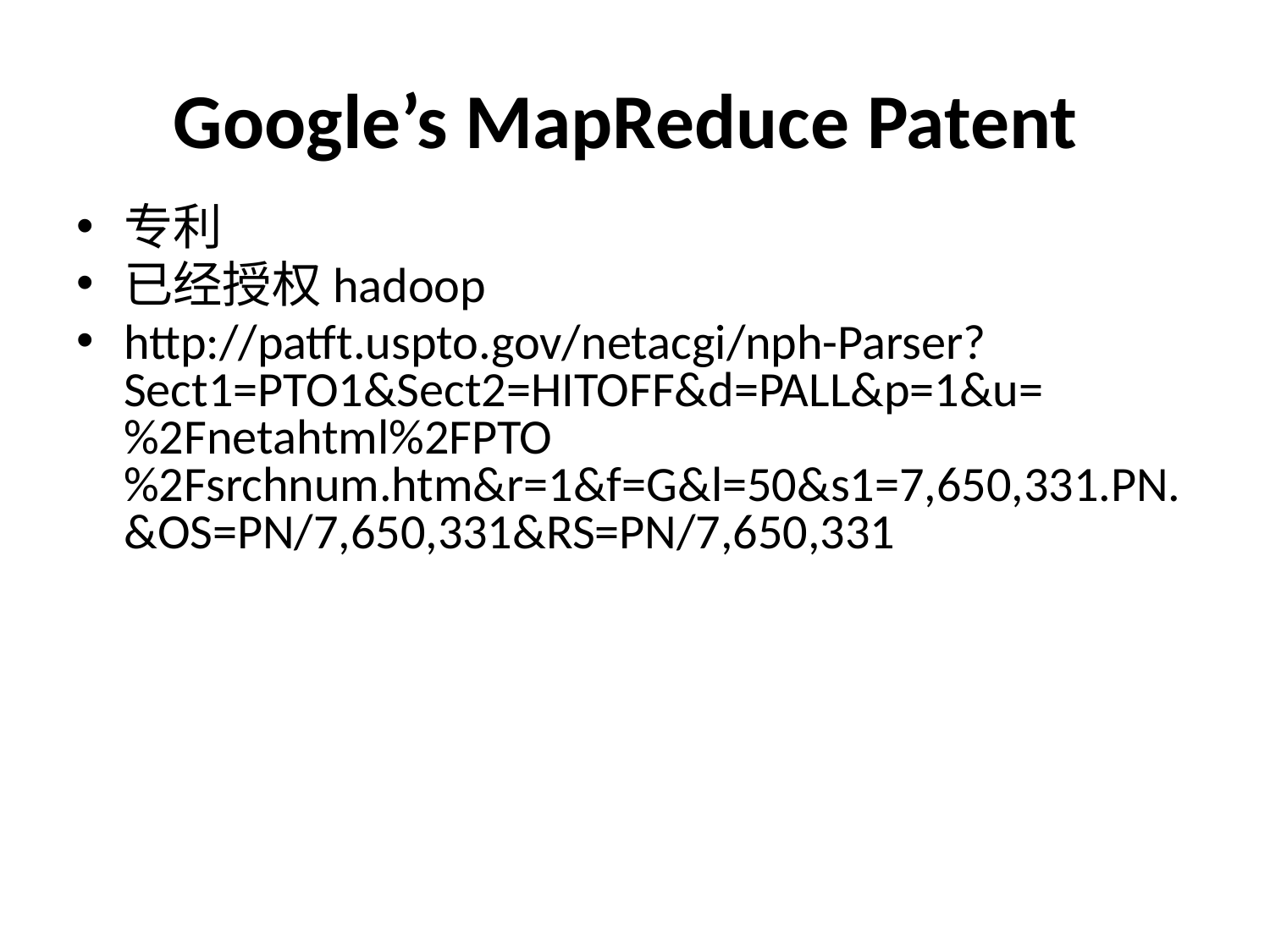

# Google’s MapReduce Patent
专利
已经授权hadoop
http://patft.uspto.gov/netacgi/nph-Parser?Sect1=PTO1&Sect2=HITOFF&d=PALL&p=1&u=%2Fnetahtml%2FPTO%2Fsrchnum.htm&r=1&f=G&l=50&s1=7,650,331.PN.&OS=PN/7,650,331&RS=PN/7,650,331